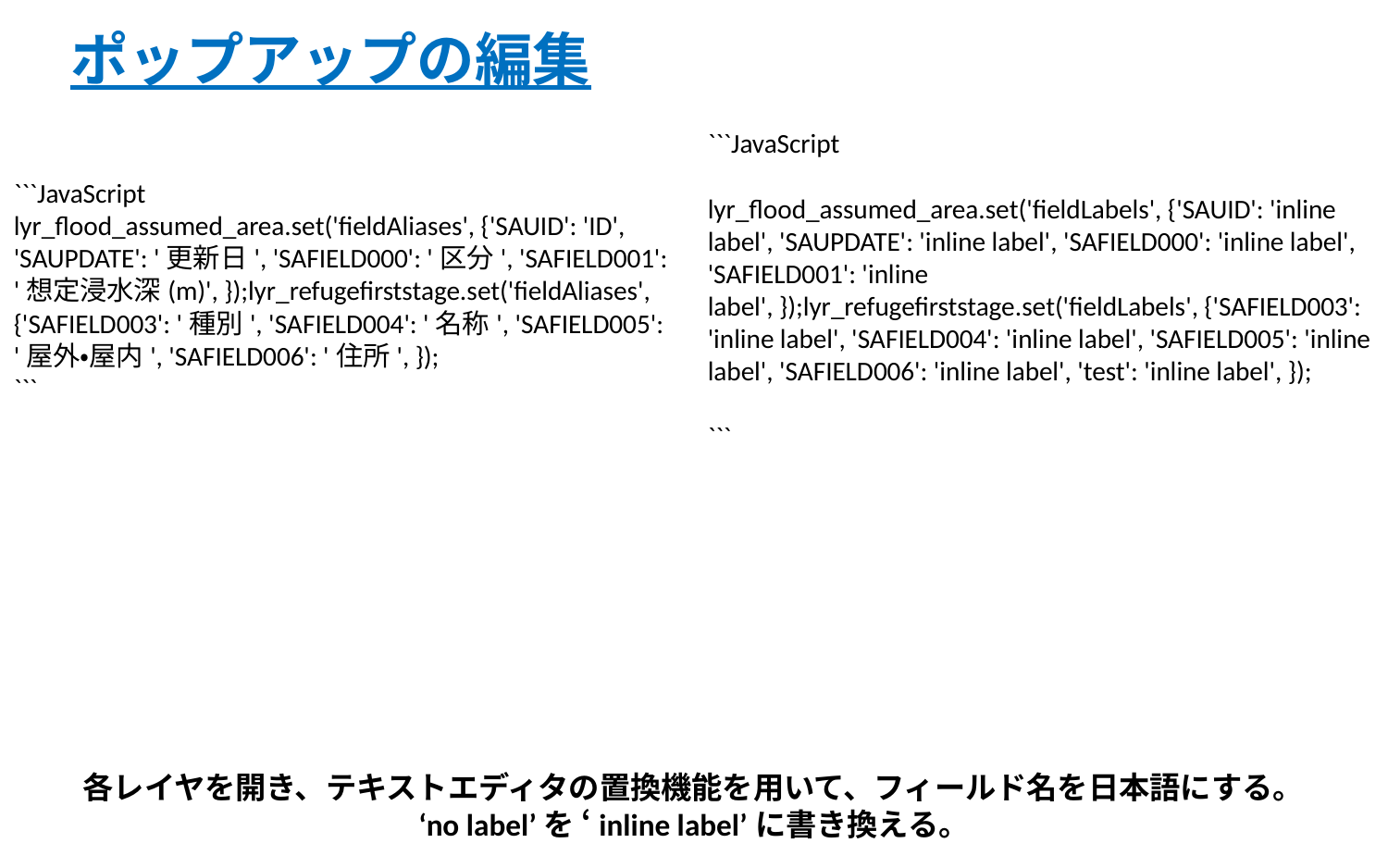

# ポップアップの編集
```JavaScript

lyr_flood_assumed_area.set('fieldLabels', {'SAUID': 'inline label', 'SAUPDATE': 'inline label', 'SAFIELD000': 'inline label', 'SAFIELD001': 'inline label', });lyr_refugefirststage.set('fieldLabels', {'SAFIELD003': 'inline label', 'SAFIELD004': 'inline label', 'SAFIELD005': 'inline label', 'SAFIELD006': 'inline label', 'test': 'inline label', });

```
```JavaScript
lyr_flood_assumed_area.set('fieldAliases', {'SAUID': 'ID', 'SAUPDATE': '更新日', 'SAFIELD000': '区分', 'SAFIELD001': '想定浸水深(m)', });lyr_refugefirststage.set('fieldAliases', {'SAFIELD003': '種別', 'SAFIELD004': '名称', 'SAFIELD005': '屋外・屋内', 'SAFIELD006': '住所', });
```
各レイヤを開き、テキストエディタの置換機能を用いて、フィールド名を日本語にする。
‘no label’を ‘inline label’に書き換える。